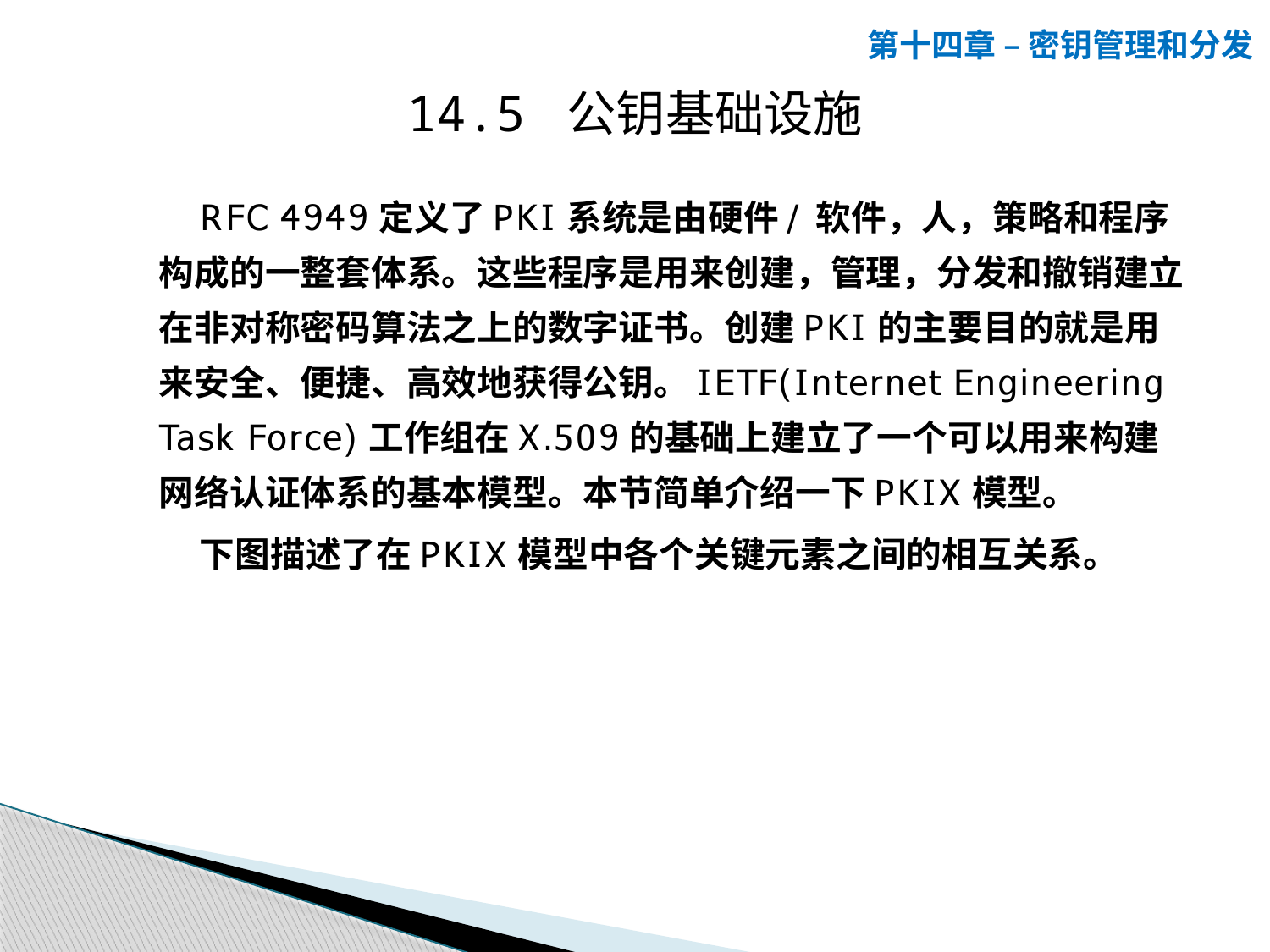

第十四章 – 密钥管理和分发
14.5 公钥基础设施
    RFC 4949定义了PKI系统是由硬件/软件，人，策略和程序构成的一整套体系。这些程序是用来创建，管理，分发和撤销建立在非对称密码算法之上的数字证书。创建PKI的主要目的就是用来安全、便捷、高效地获得公钥。IETF(Internet Engineering Task Force)工作组在X.509的基础上建立了一个可以用来构建网络认证体系的基本模型。本节简单介绍一下PKIX模型。
    下图描述了在PKIX模型中各个关键元素之间的相互关系。